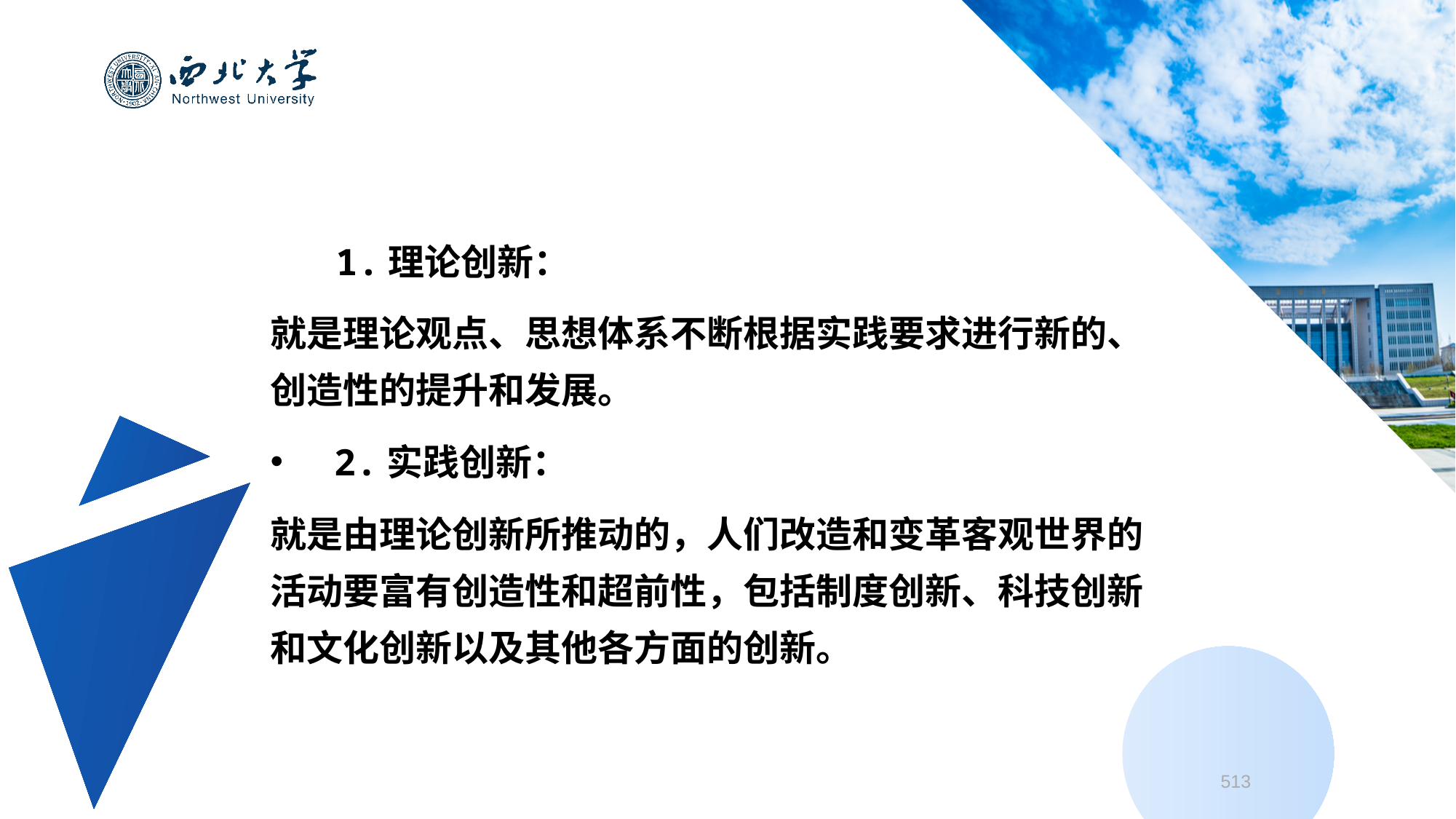

1.理论创新：
就是理论观点、思想体系不断根据实践要求进行新的、创造性的提升和发展。
2.实践创新：
就是由理论创新所推动的，人们改造和变革客观世界的活动要富有创造性和超前性，包括制度创新、科技创新和文化创新以及其他各方面的创新。
513